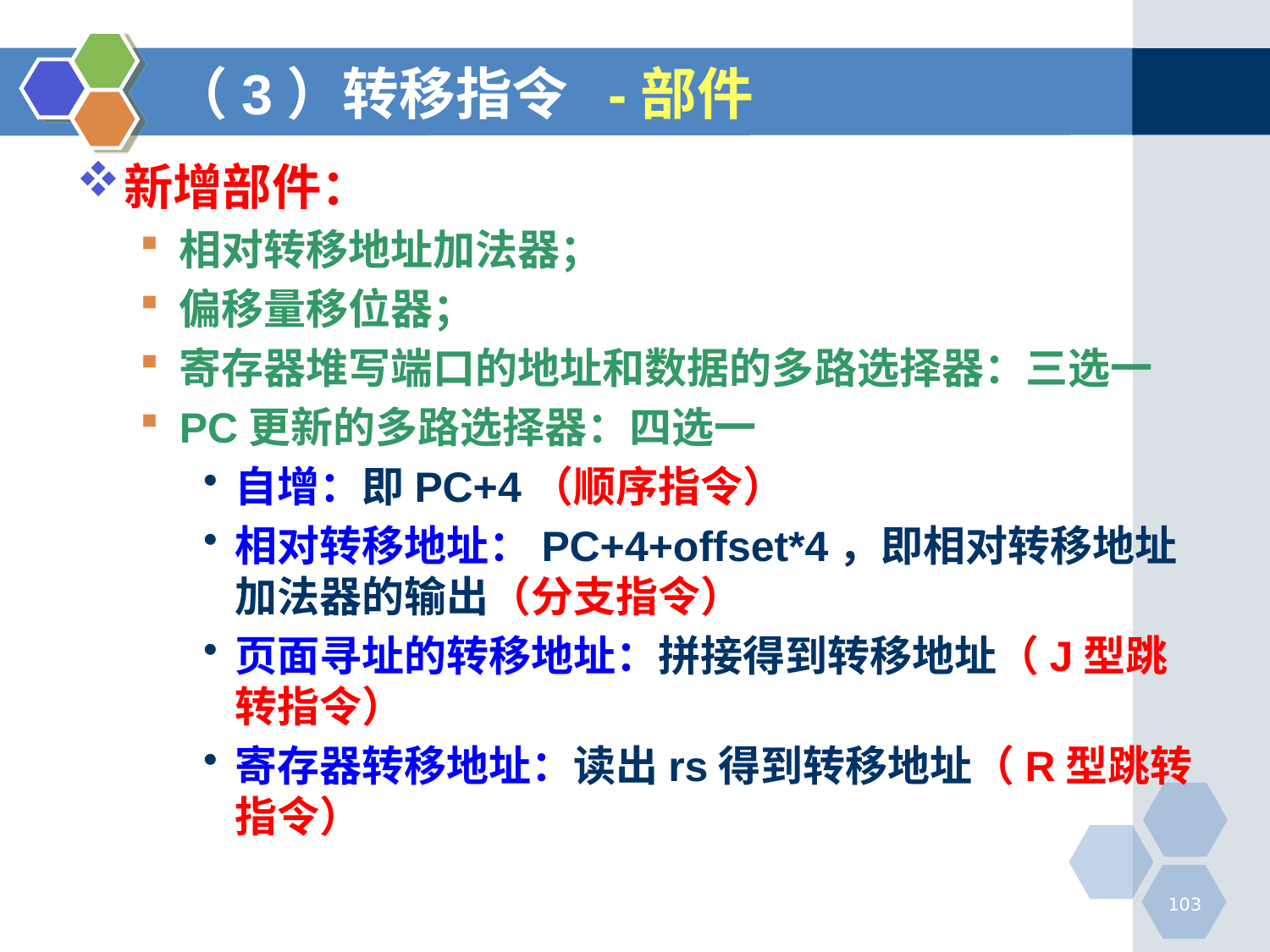

# （3）转移指令  -部件
新增部件：
相对转移地址加法器；
偏移量移位器；
寄存器堆写端口的地址和数据的多路选择器：三选一
PC更新的多路选择器：四选一
自增：即PC+4（顺序指令）
相对转移地址：PC+4+offset*4，即相对转移地址加法器的输出（分支指令）
页面寻址的转移地址：拼接得到转移地址（J型跳转指令）
寄存器转移地址：读出rs得到转移地址（R型跳转指令）

103